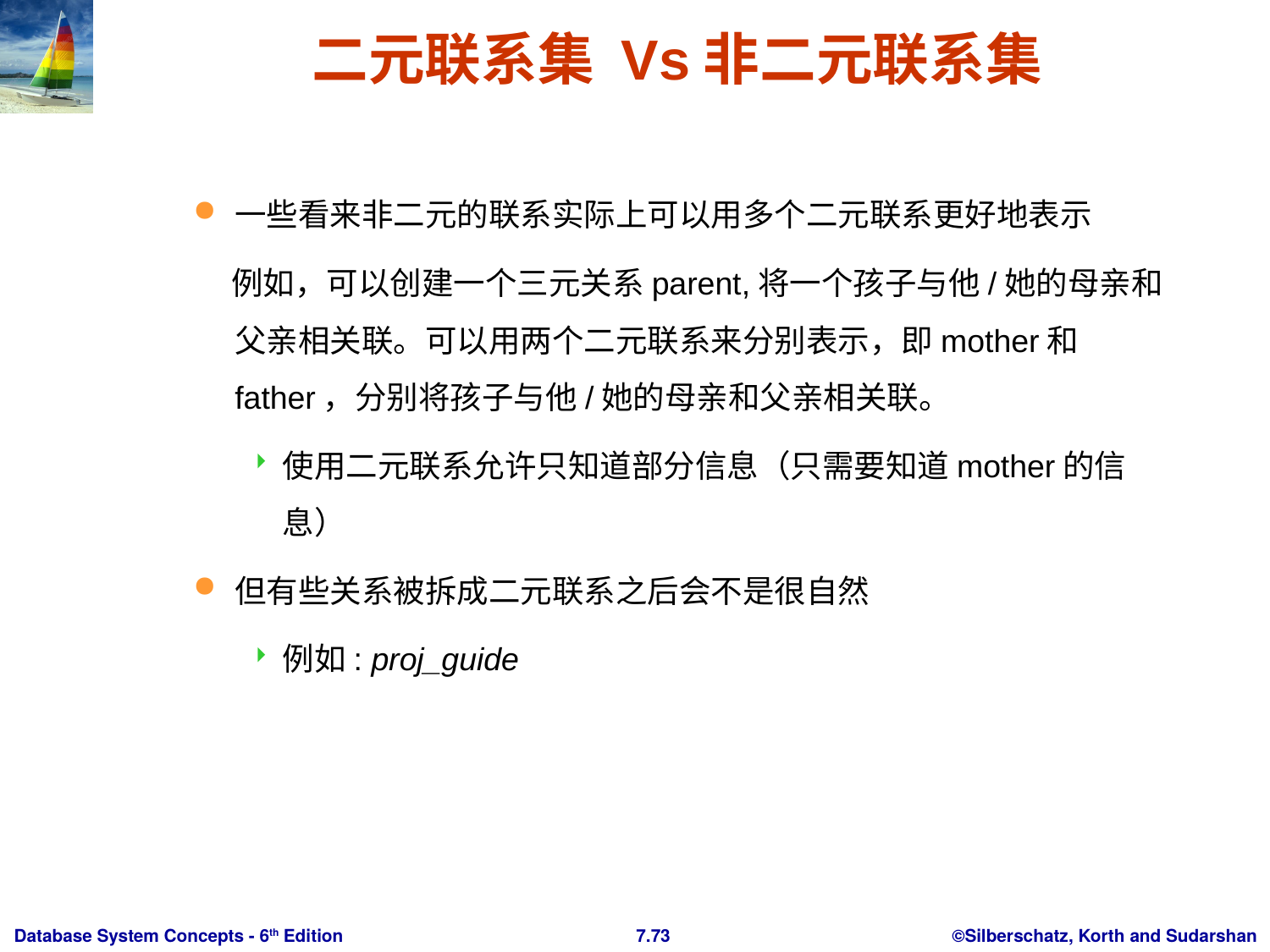

二元联系集 Vs非二元联系集
一些看来非二元的联系实际上可以用多个二元联系更好地表示
    例如，可以创建一个三元关系parent,将一个孩子与他/她的母亲和父亲相关联。可以用两个二元联系来分别表示，即mother和father，分别将孩子与他/她的母亲和父亲相关联。
使用二元联系允许只知道部分信息（只需要知道mother的信息）
但有些关系被拆成二元联系之后会不是很自然
例如: proj_guide